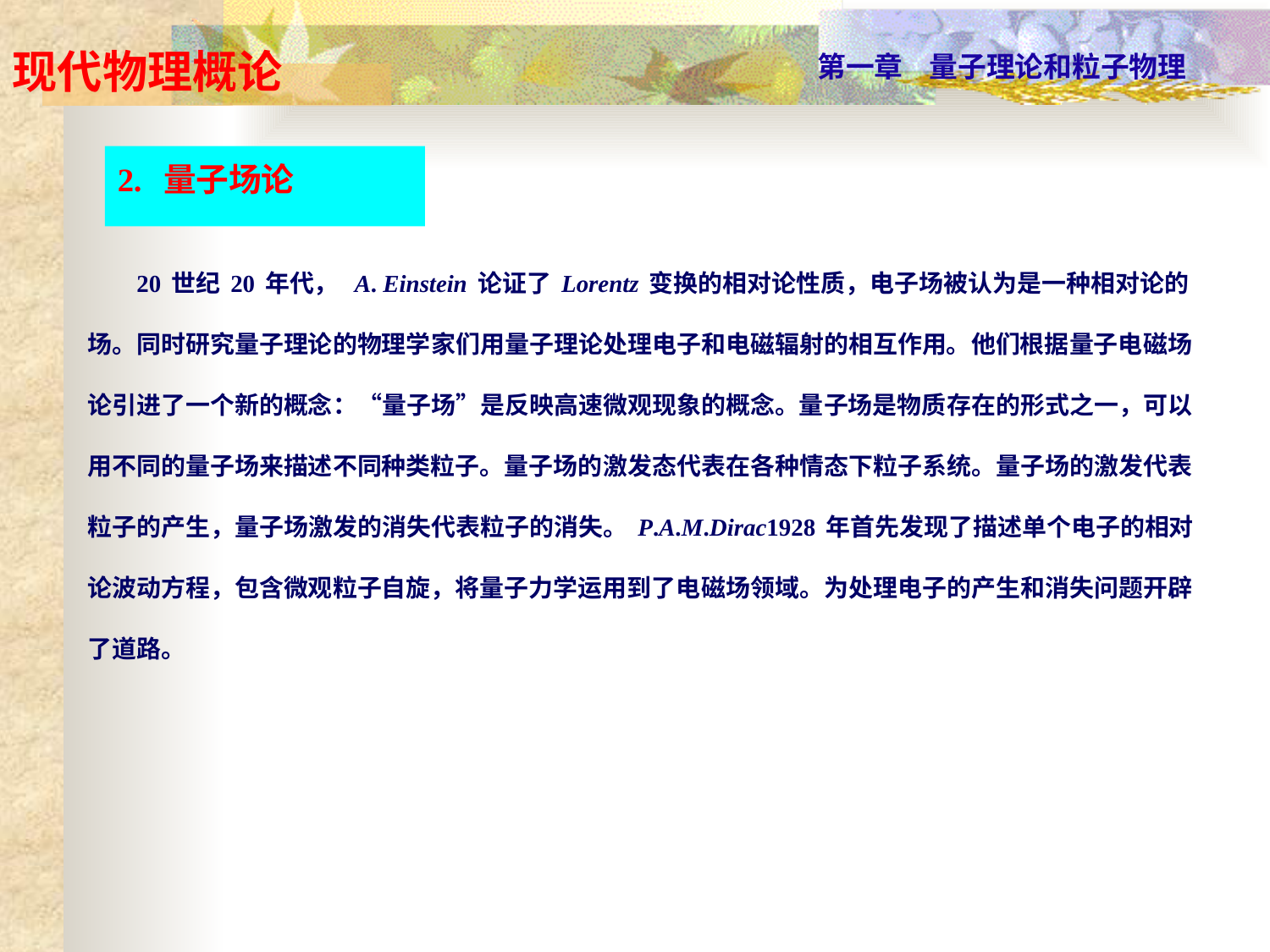

2. 量子场论
        20世纪20年代， A. Einstein论证了Lorentz变换的相对论性质，电子场被认为是一种相对论的场。同时研究量子理论的物理学家们用量子理论处理电子和电磁辐射的相互作用。他们根据量子电磁场论引进了一个新的概念：“量子场”是反映高速微观现象的概念。量子场是物质存在的形式之一，可以用不同的量子场来描述不同种类粒子。量子场的激发态代表在各种情态下粒子系统。量子场的激发代表粒子的产生，量子场激发的消失代表粒子的消失。P.A.M.Dirac1928年首先发现了描述单个电子的相对论波动方程，包含微观粒子自旋，将量子力学运用到了电磁场领域。为处理电子的产生和消失问题开辟了道路。